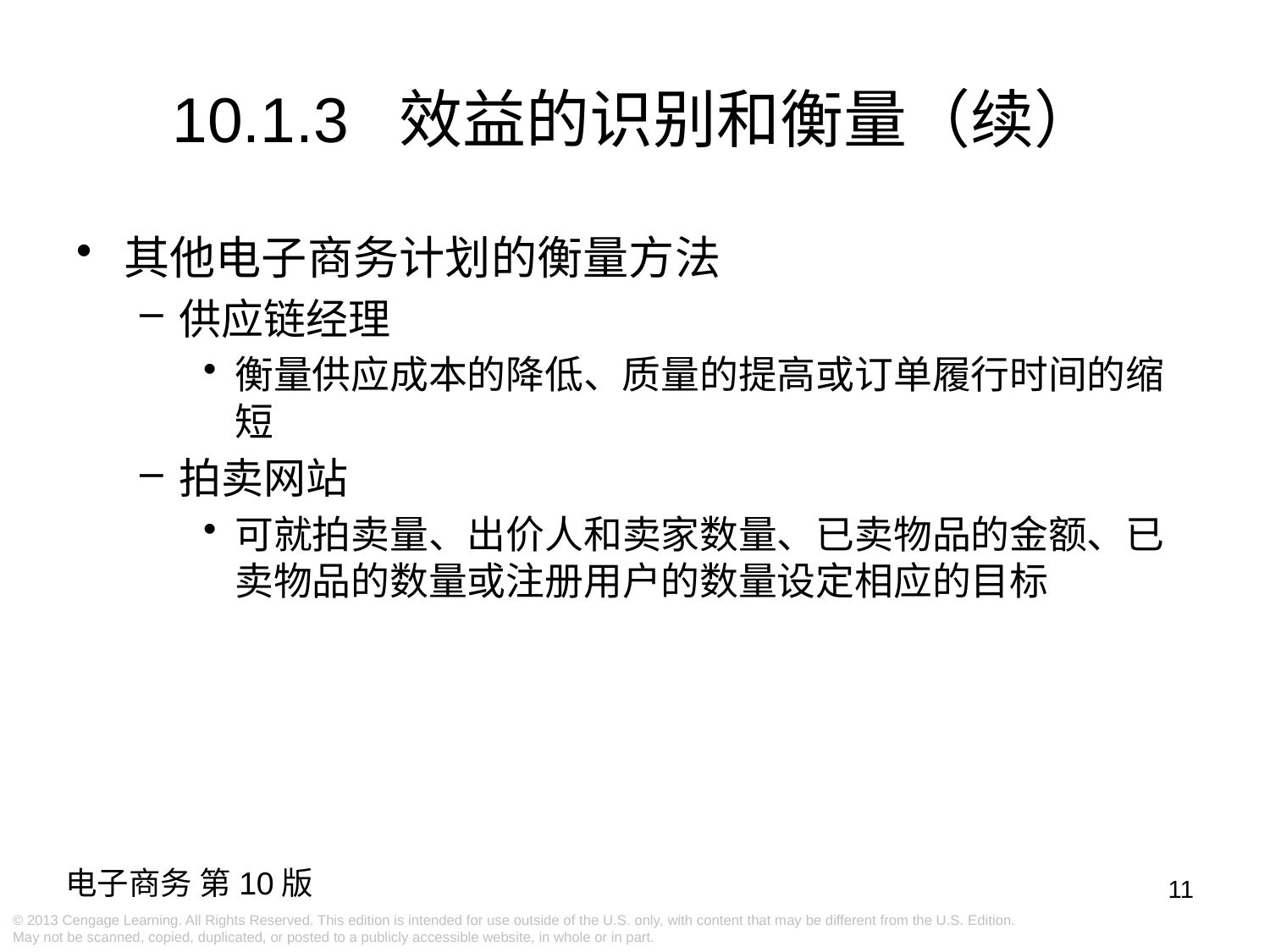

10.1.3  效益的识别和衡量（续）
其他电子商务计划的衡量方法
供应链经理
衡量供应成本的降低、质量的提高或订单履行时间的缩短
拍卖网站
可就拍卖量、出价人和卖家数量、已卖物品的金额、已卖物品的数量或注册用户的数量设定相应的目标
11